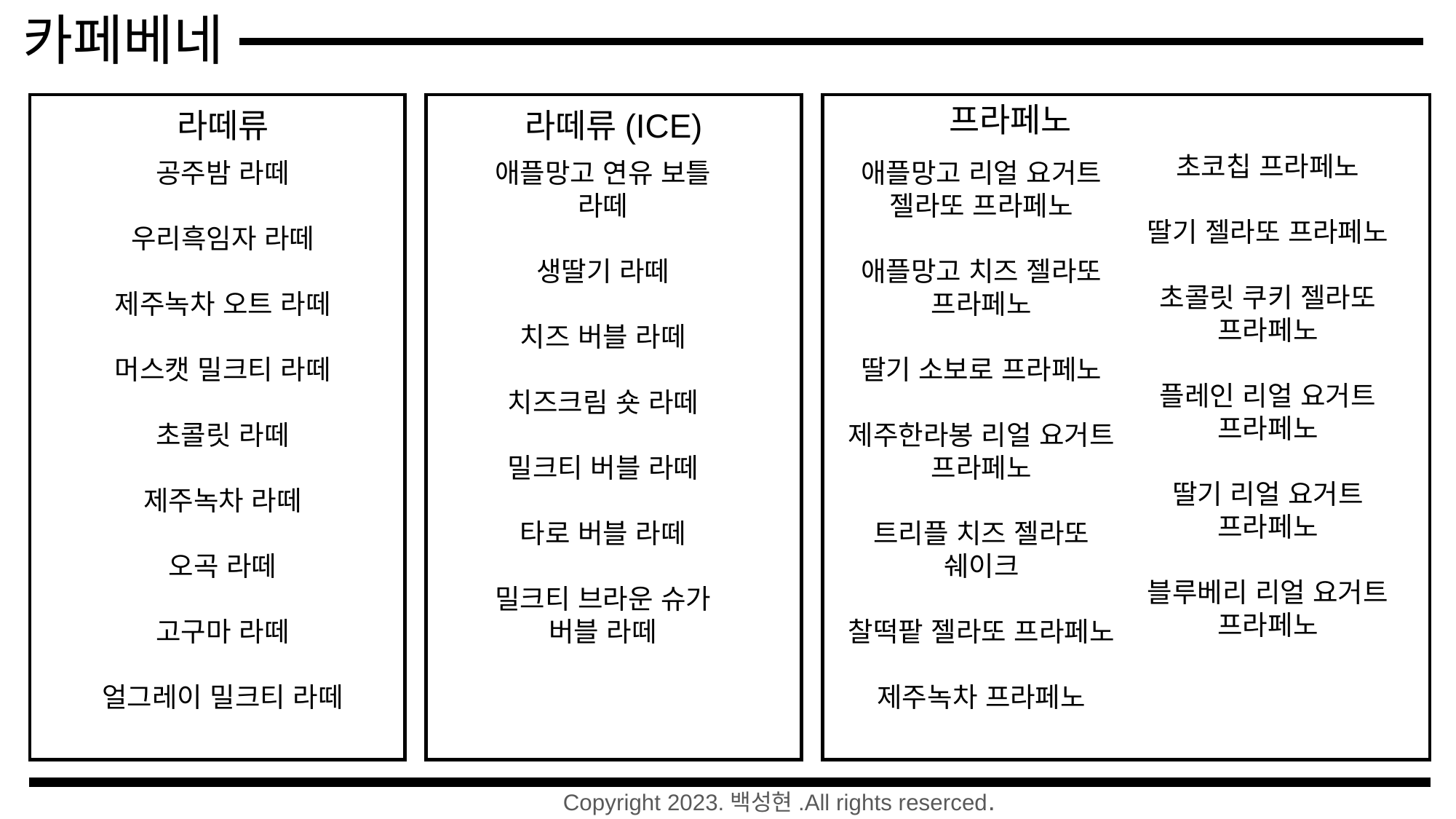

카페베네

프라페노

라떼류
라떼류(ICE)
초코칩 프라페노

딸기 젤라또 프라페노

초콜릿 쿠키 젤라또 프라페노

플레인 리얼 요거트 프라페노

딸기 리얼 요거트 프라페노

블루베리 리얼 요거트 프라페노
공주밤 라떼

우리흑임자 라떼

제주녹차 오트 라떼

머스캣 밀크티 라떼

초콜릿 라떼

제주녹차 라떼

오곡 라떼

고구마 라떼

얼그레이 밀크티 라떼
애플망고 리얼 요거트 젤라또 프라페노

애플망고 치즈 젤라또 프라페노

딸기 소보로 프라페노

제주한라봉 리얼 요거트 프라페노

트리플 치즈 젤라또 쉐이크

찰떡팥 젤라또 프라페노

제주녹차 프라페노
애플망고 연유 보틀 라떼

생딸기 라떼

치즈 버블 라떼

치즈크림 숏 라떼

밀크티 버블 라떼

타로 버블 라떼

밀크티 브라운 슈가 버블 라떼

Copyright 2023.백성현.All rights reserced.